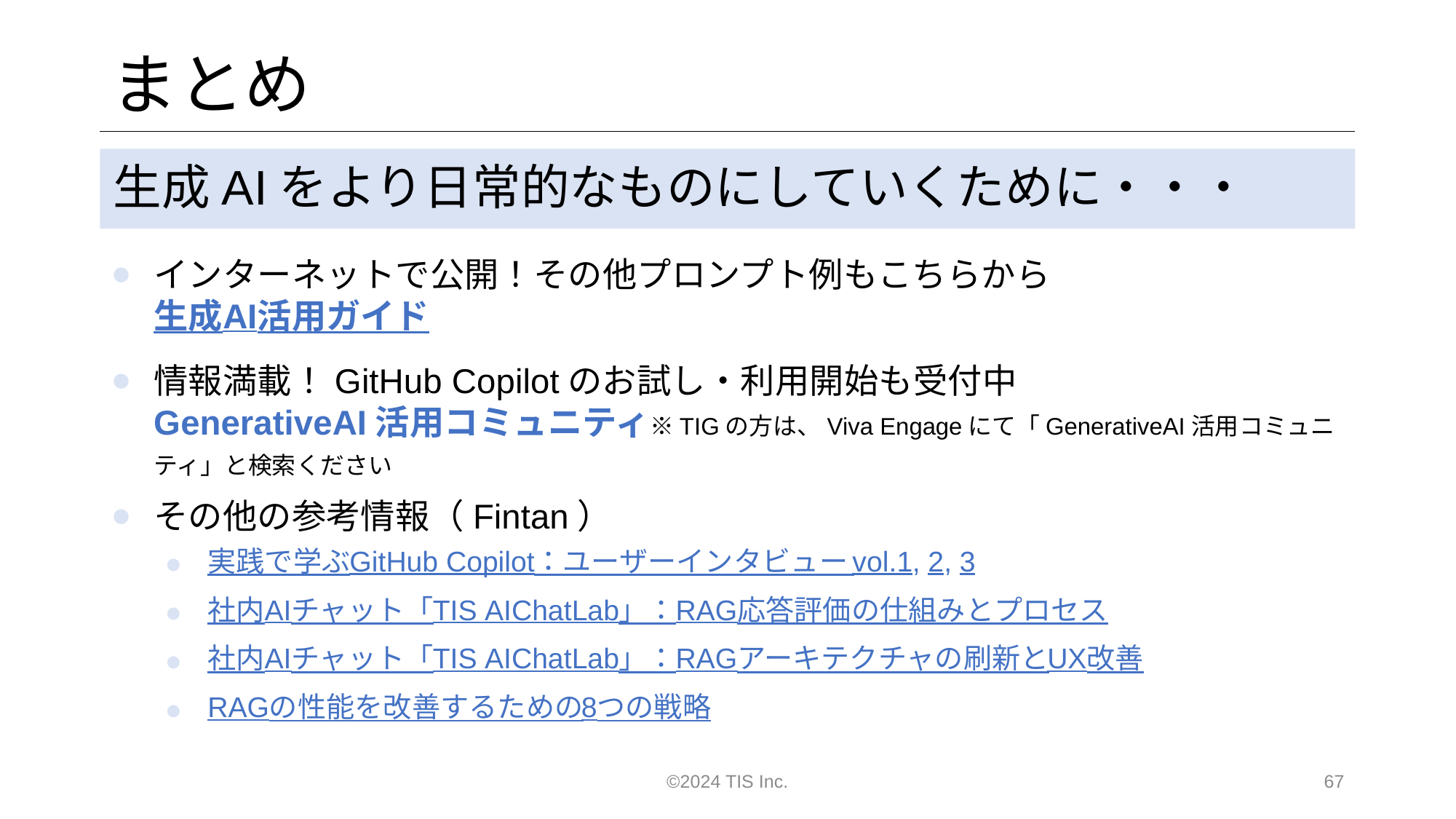

# まとめ
生成AIをより日常的なものにしていくために・・・
インターネットで公開！その他プロンプト例もこちらから
生成AI活用ガイド
情報満載！GitHub Copilotのお試し・利用開始も受付中
GenerativeAI活用コミュニティ
※TIGの方は、Viva Engageにて「GenerativeAI活用コミュニティ」と検索ください
その他の参考情報（Fintan）
実践で学ぶGitHub Copilot：ユーザーインタビュー vol.1, 2, 3
社内AIチャット「TIS AIChatLab」：RAG応答評価の仕組みとプロセス
社内AIチャット「TIS AIChatLab」：RAGアーキテクチャの刷新とUX改善
RAGの性能を改善するための8つの戦略
©2024 TIS Inc.
67